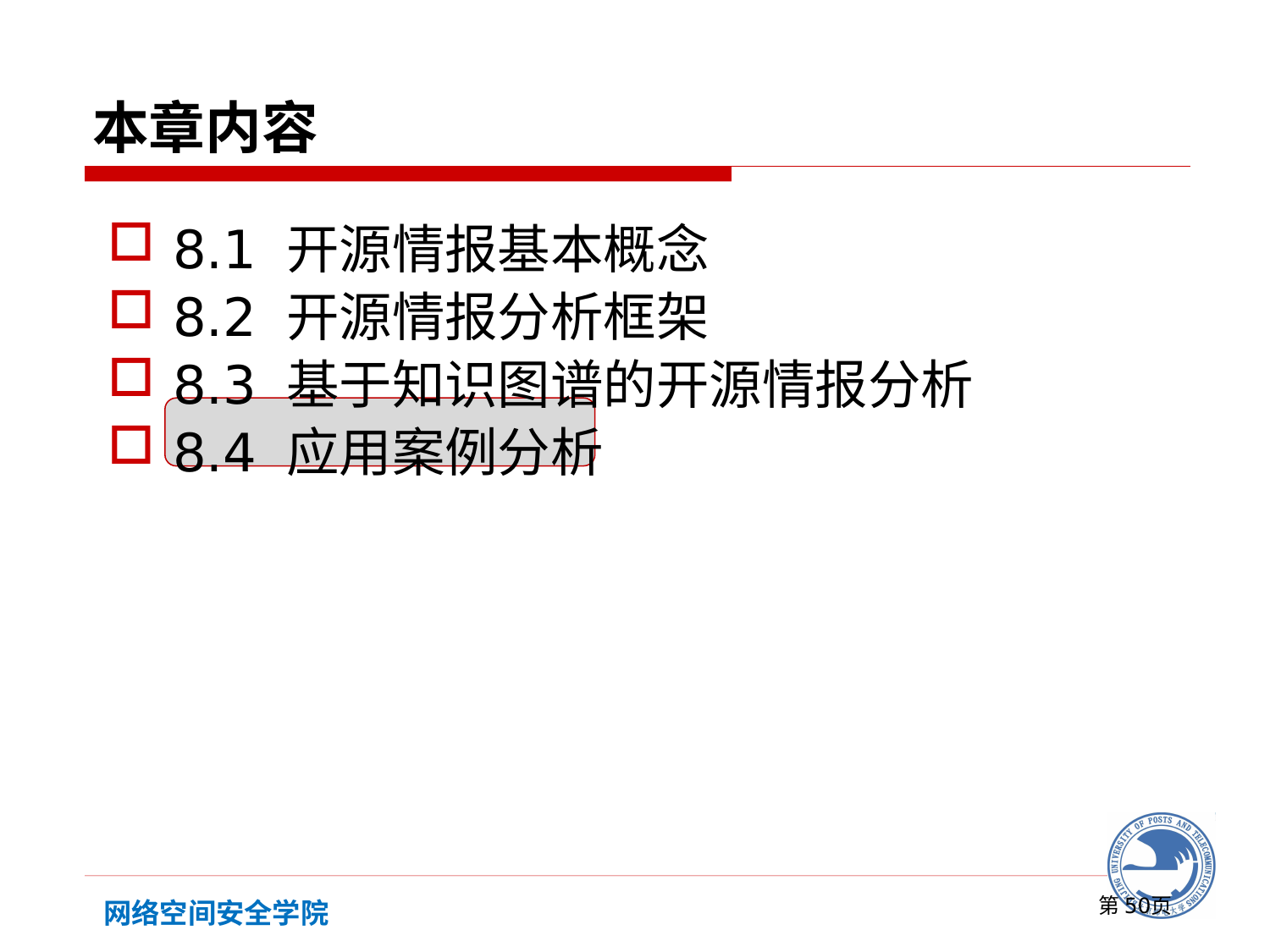

# 本章内容

8.1 开源情报基本概念
8.2 开源情报分析框架
8.3 基于知识图谱的开源情报分析
8.4 应用案例分析

50